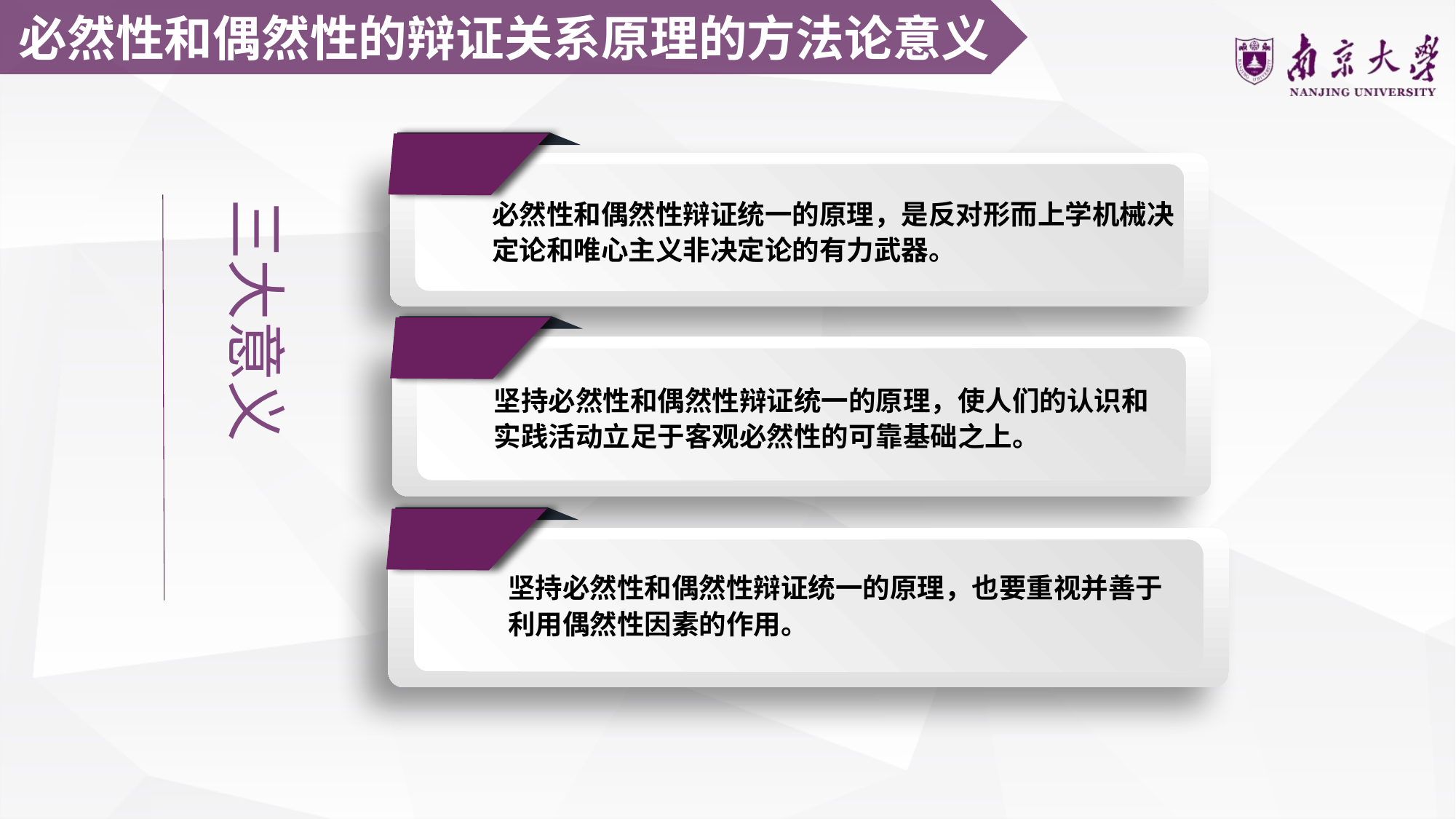

必然性和偶然性的辩证关系原理的方法论意义

三大意义
必然性和偶然性辩证统一的原理，是反对形而上学机械决定论和唯心主义非决定论的有力武器。

坚持必然性和偶然性辩证统一的原理，使人们的认识和实践活动立足于客观必然性的可靠基础之上。

坚持必然性和偶然性辩证统一的原理，也要重视并善于利用偶然性因素的作用。